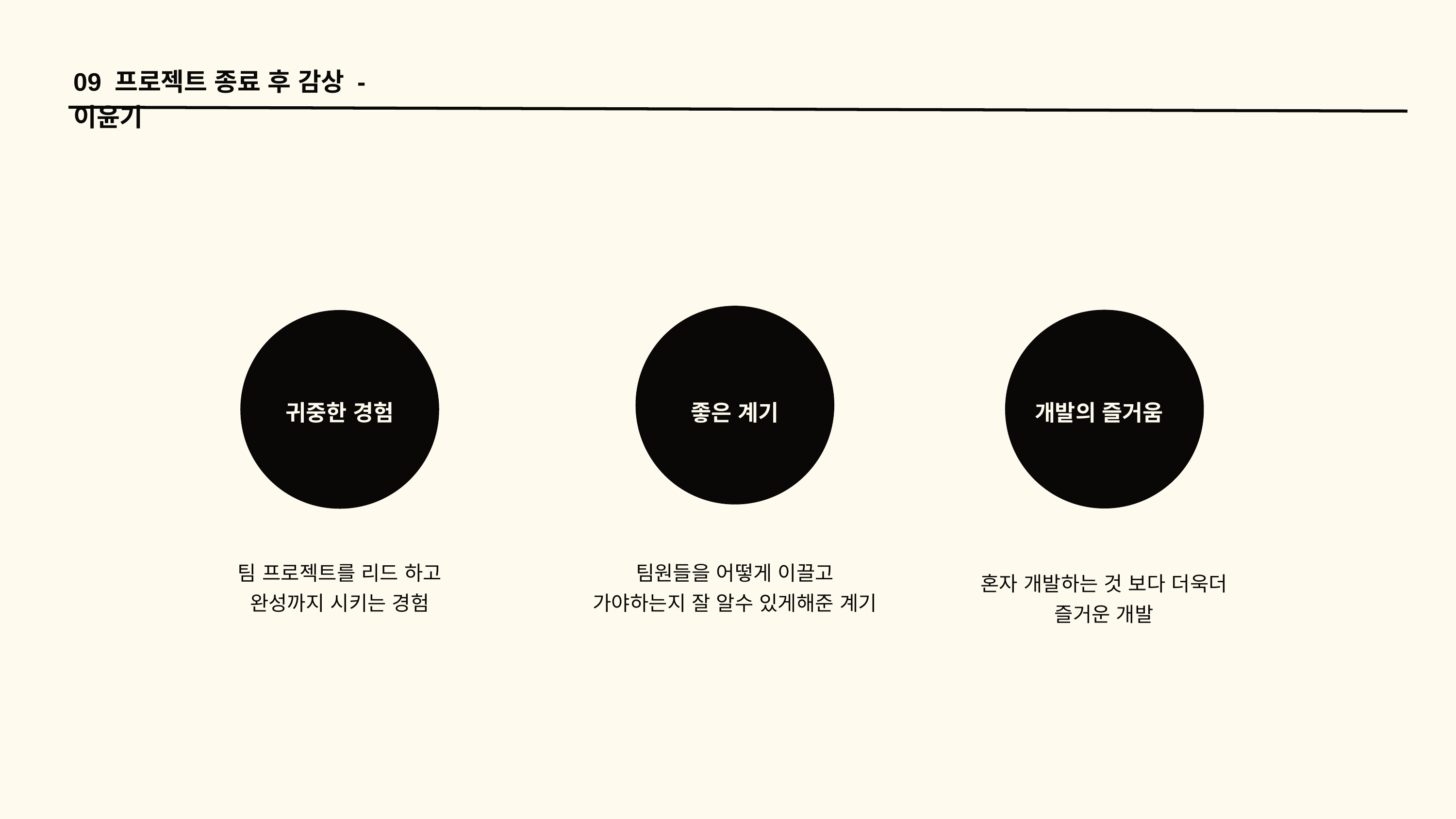

09 프로젝트 종료 후 감상 - 이윤기

개발의 즐거움
좋은 계기
귀중한 경험
팀 프로젝트를 리드 하고 완성까지 시키는 경험
팀원들을 어떻게 이끌고 가야하는지 잘 알수 있게해준 계기
혼자 개발하는 것 보다 더욱더 즐거운 개발